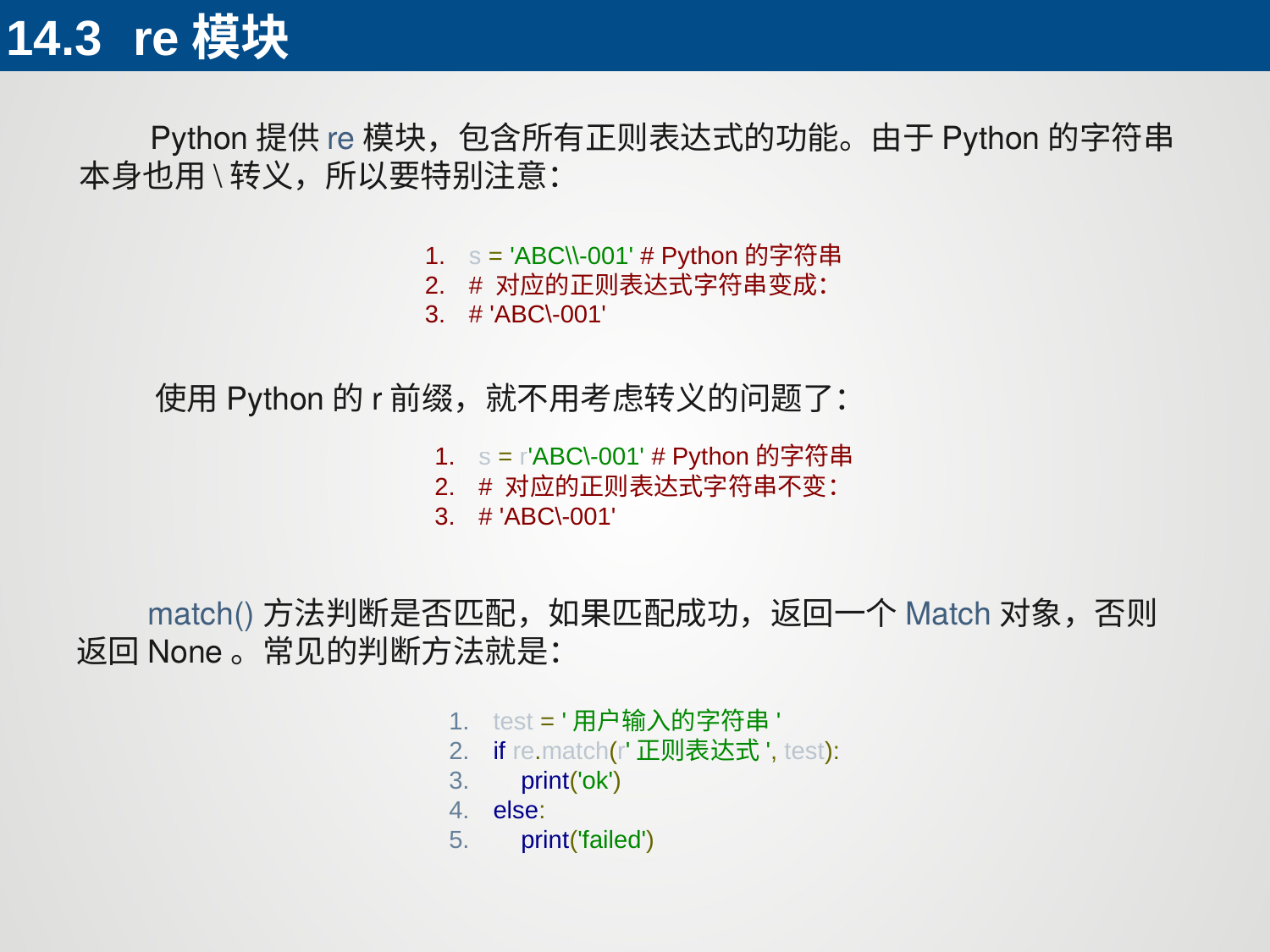

14.3 	re模块
        Python提供re模块，包含所有正则表达式的功能。由于Python的字符串本身也用\转义，所以要特别注意：
s = 'ABC\\-001' # Python的字符串
# 对应的正则表达式字符串变成：
# 'ABC\-001'
        使用Python的r前缀，就不用考虑转义的问题了：
s = r'ABC\-001' # Python的字符串
# 对应的正则表达式字符串不变：
# 'ABC\-001'
        match()方法判断是否匹配，如果匹配成功，返回一个Match对象，否则返回None。常见的判断方法就是：
test = '用户输入的字符串'
if re.match(r'正则表达式', test):
    print('ok')
else:
    print('failed')